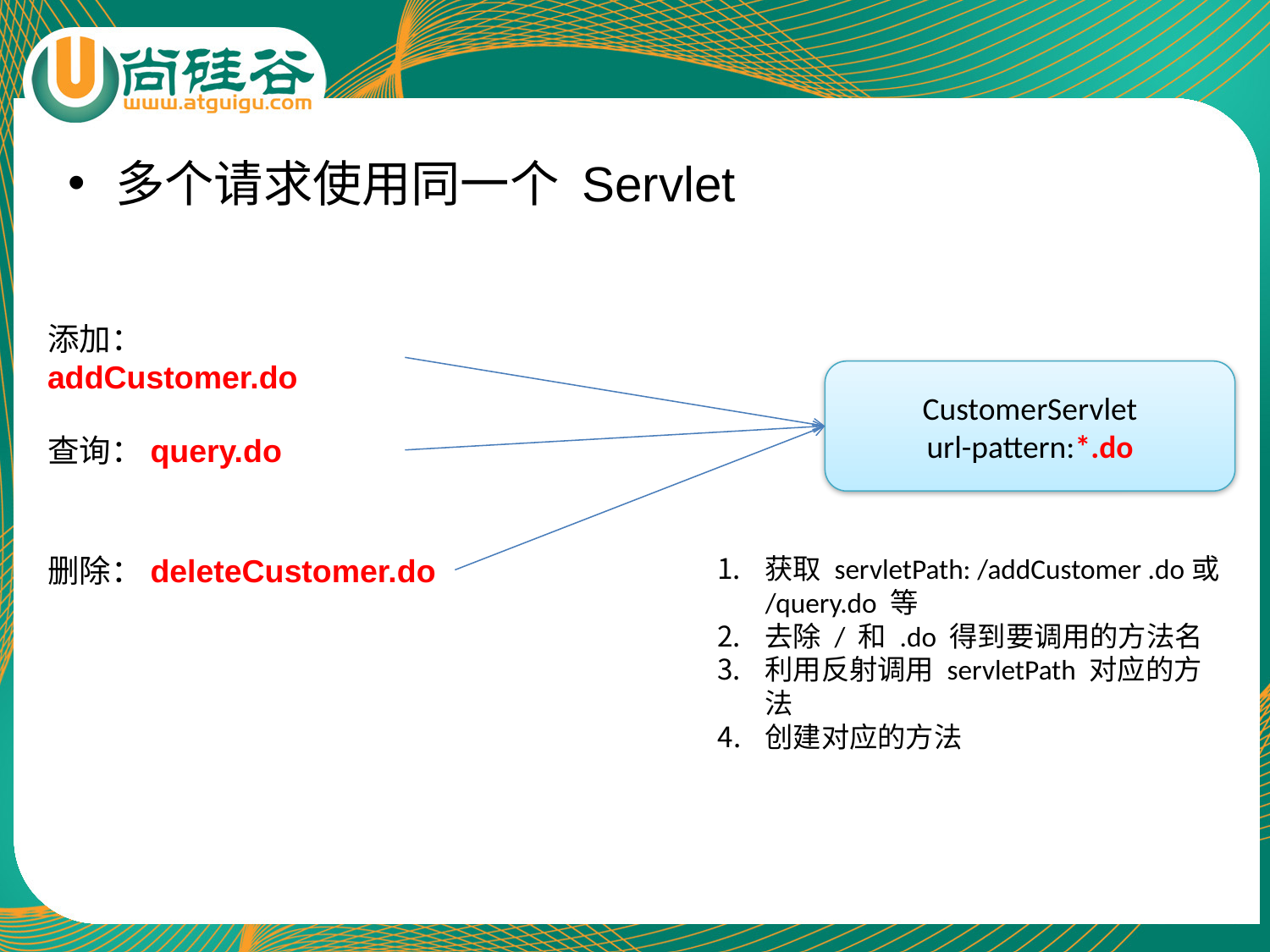

多个请求使用同一个 Servlet
添加：addCustomer.do
CustomerServlet
url-pattern:*.do
查询：query.do
删除：deleteCustomer.do
获取 servletPath: /addCustomer .do或 /query.do 等
去除 / 和 .do 得到要调用的方法名
利用反射调用 servletPath 对应的方法
创建对应的方法